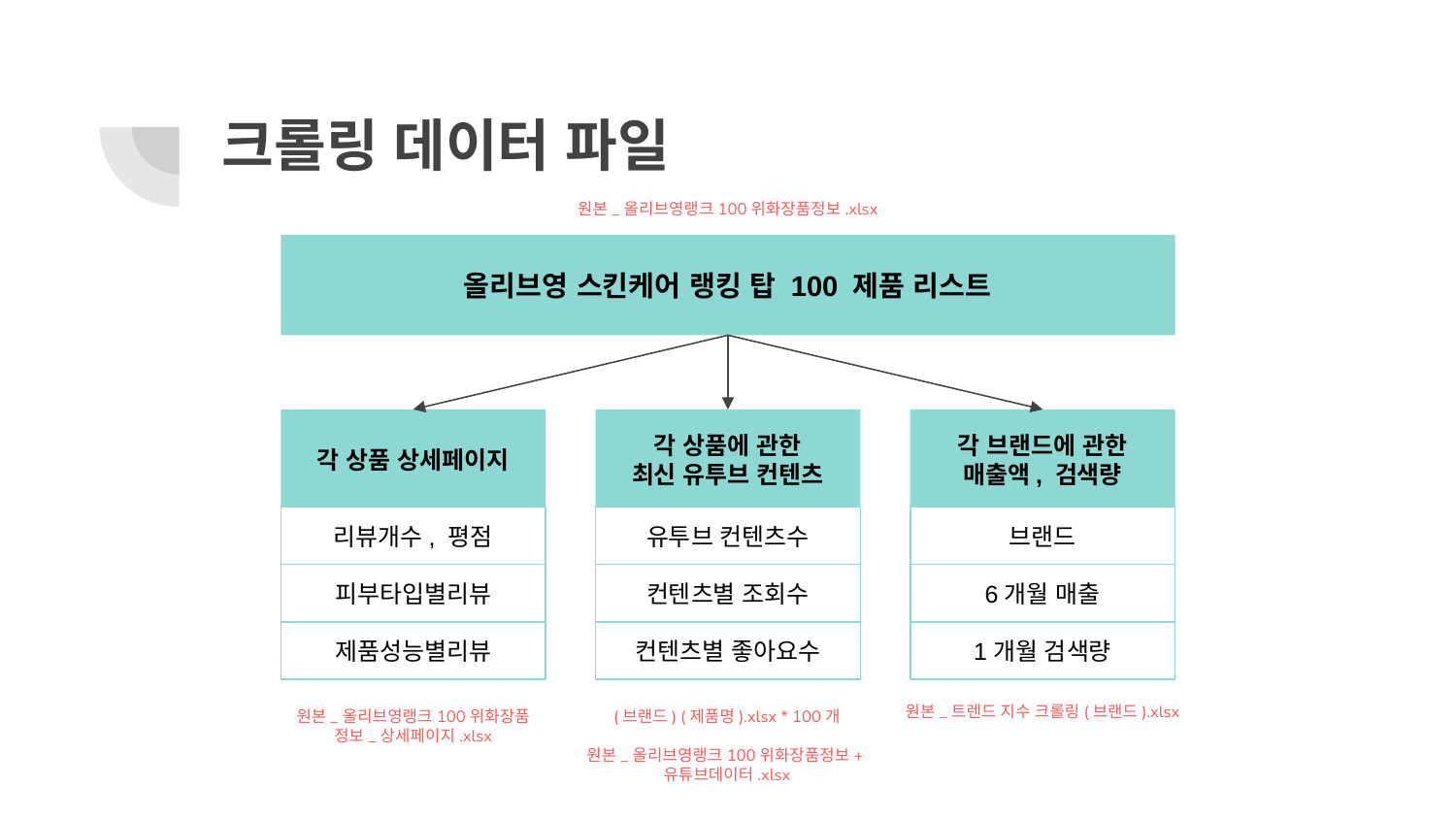

# 크롤링 데이터 파일
원본_올리브영랭크100위화장품정보.xlsx
올리브영 스킨케어 랭킹 탑 100 제품 리스트
각 상품 상세페이지
각 상품에 관한
최신 유투브 컨텐츠
각 브랜드에 관한
매출액, 검색량
리뷰개수, 평점
유투브 컨텐츠수
브랜드
피부타입별리뷰
컨텐츠별 조회수
6개월 매출
제품성능별리뷰
컨텐츠별 좋아요수
1개월 검색량
원본_올리브영랭크100위화장품
정보_상세페이지.xlsx
(브랜드) (제품명).xlsx * 100개

원본_올리브영랭크100위화장품정보+유튜브데이터.xlsx
원본_트렌드 지수 크롤링(브랜드).xlsx